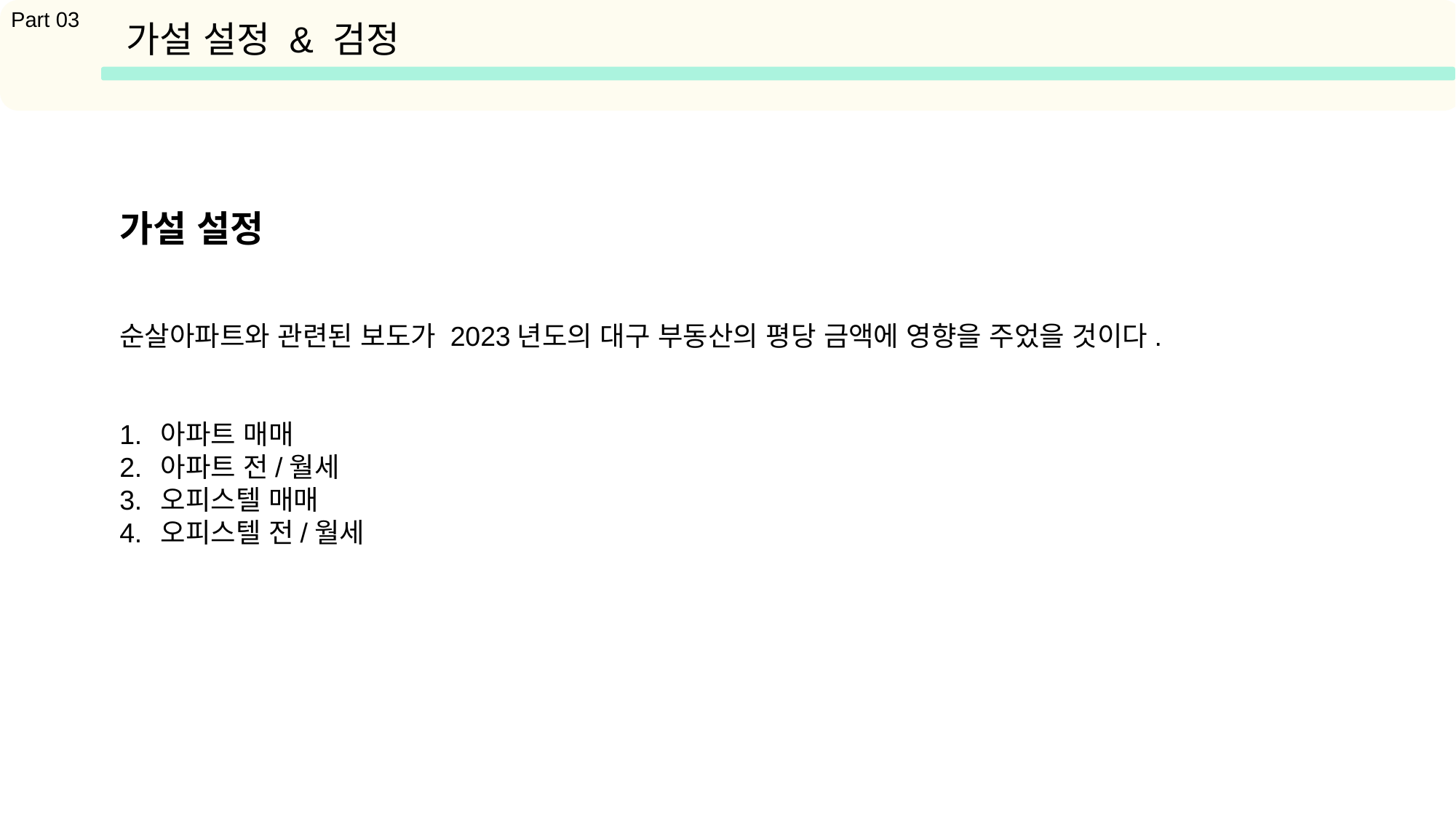

가설 설정

순살아파트와 관련된 보도가 2023년도의 대구 부동산의 평당 금액에 영향을 주었을 것이다.

아파트 매매
아파트 전/월세
오피스텔 매매
오피스텔 전/월세